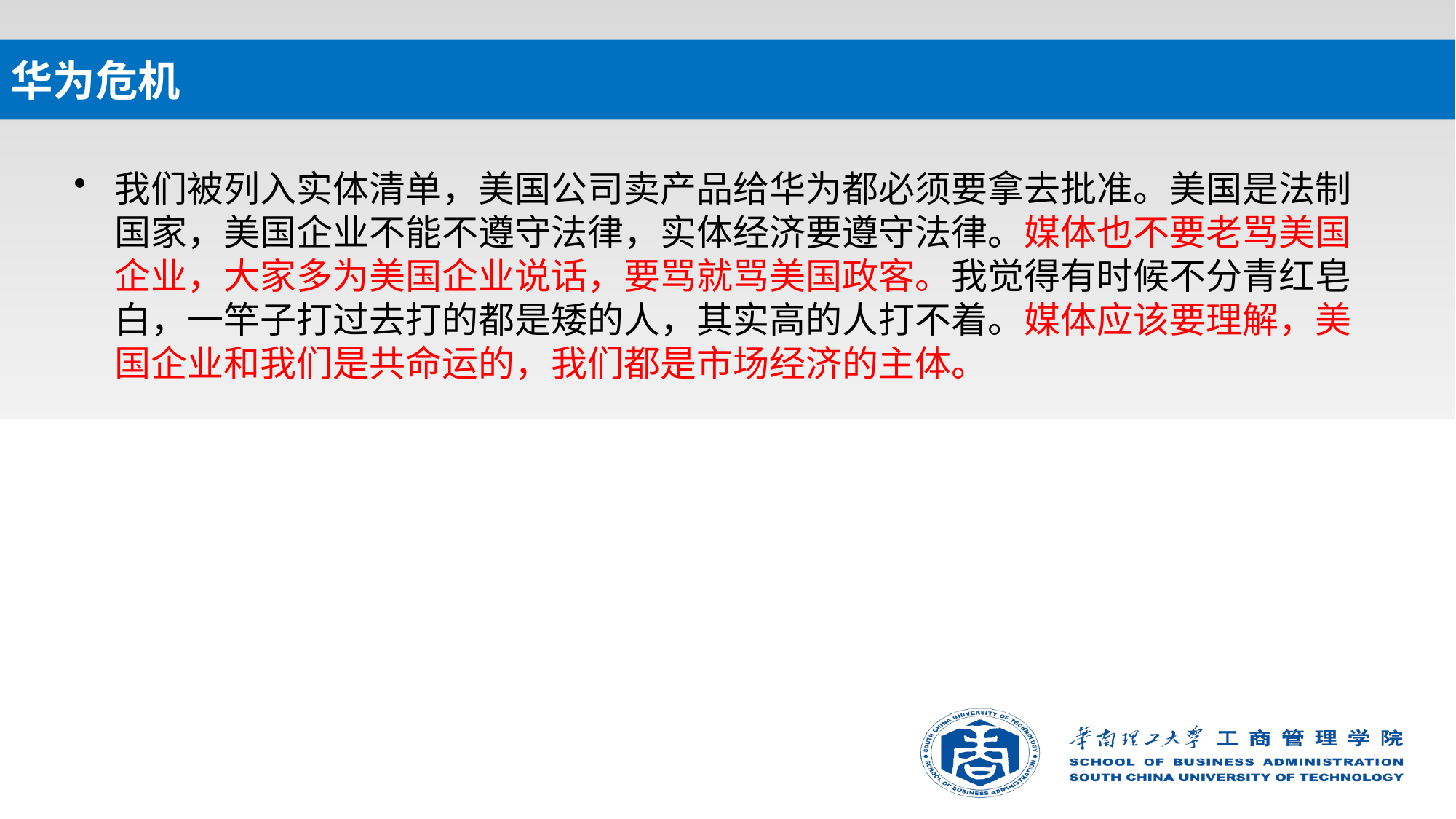

# 华为危机
我们被列入实体清单，美国公司卖产品给华为都必须要拿去批准。美国是法制国家，美国企业不能不遵守法律，实体经济要遵守法律。媒体也不要老骂美国企业，大家多为美国企业说话，要骂就骂美国政客。我觉得有时候不分青红皂白，一竿子打过去打的都是矮的人，其实高的人打不着。媒体应该要理解，美国企业和我们是共命运的，我们都是市场经济的主体。